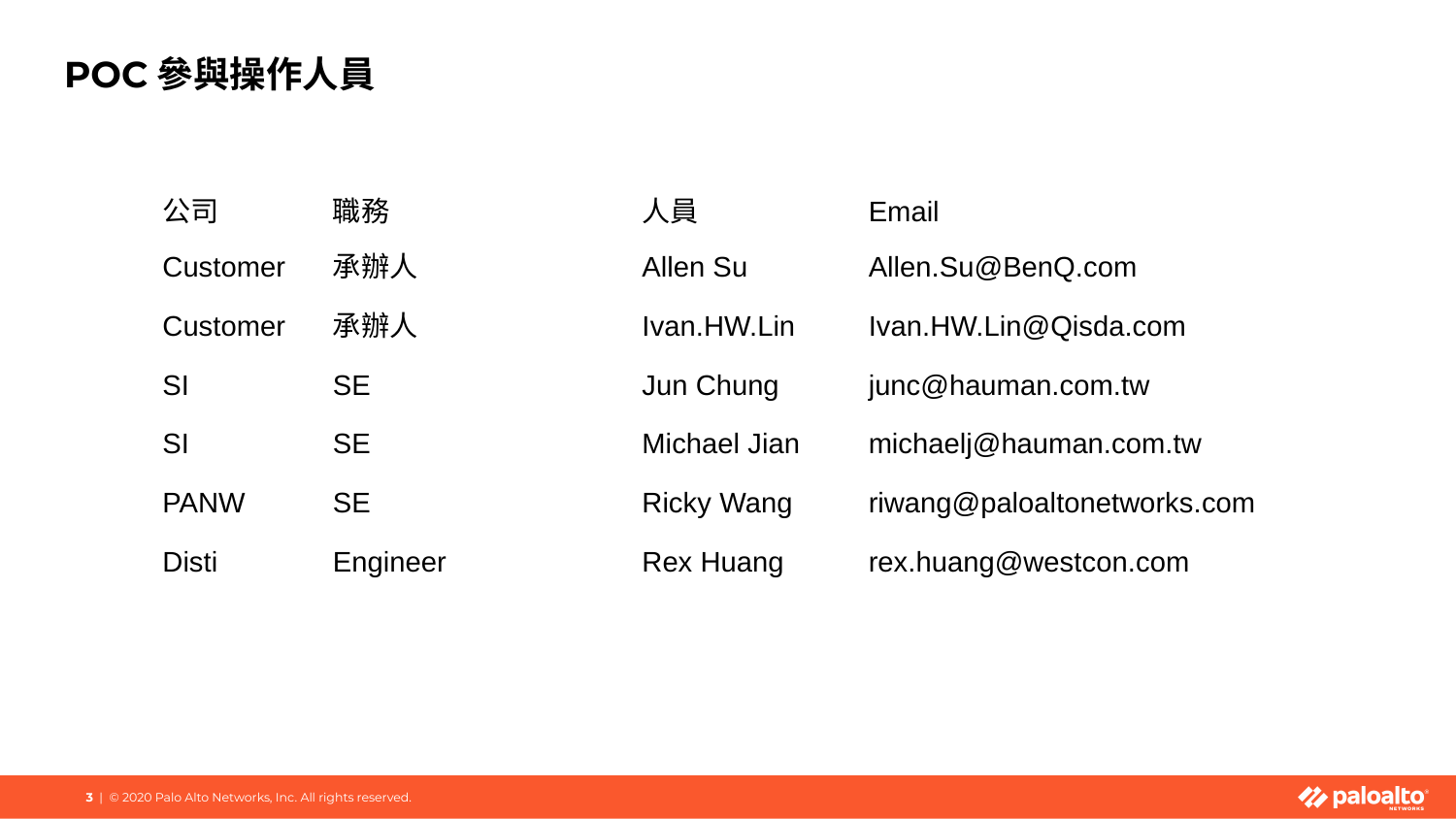

# POC參與操作人員
| 公司 | 職務 | 人員 | Email |
| --- | --- | --- | --- |
| Customer | 承辦人 | Allen Su | Allen.Su@BenQ.com |
| Customer | 承辦人 | Ivan.HW.Lin | Ivan.HW.Lin@Qisda.com |
| SI | SE | Jun Chung | junc@hauman.com.tw |
| SI | SE | Michael Jian | michaelj@hauman.com.tw |
| PANW | SE | Ricky Wang | riwang@paloaltonetworks.com |
| Disti | Engineer | Rex Huang | rex.huang@westcon.com |
|  |  |  |  |
3  |  © 2020 Palo Alto Networks, Inc. All rights reserved.